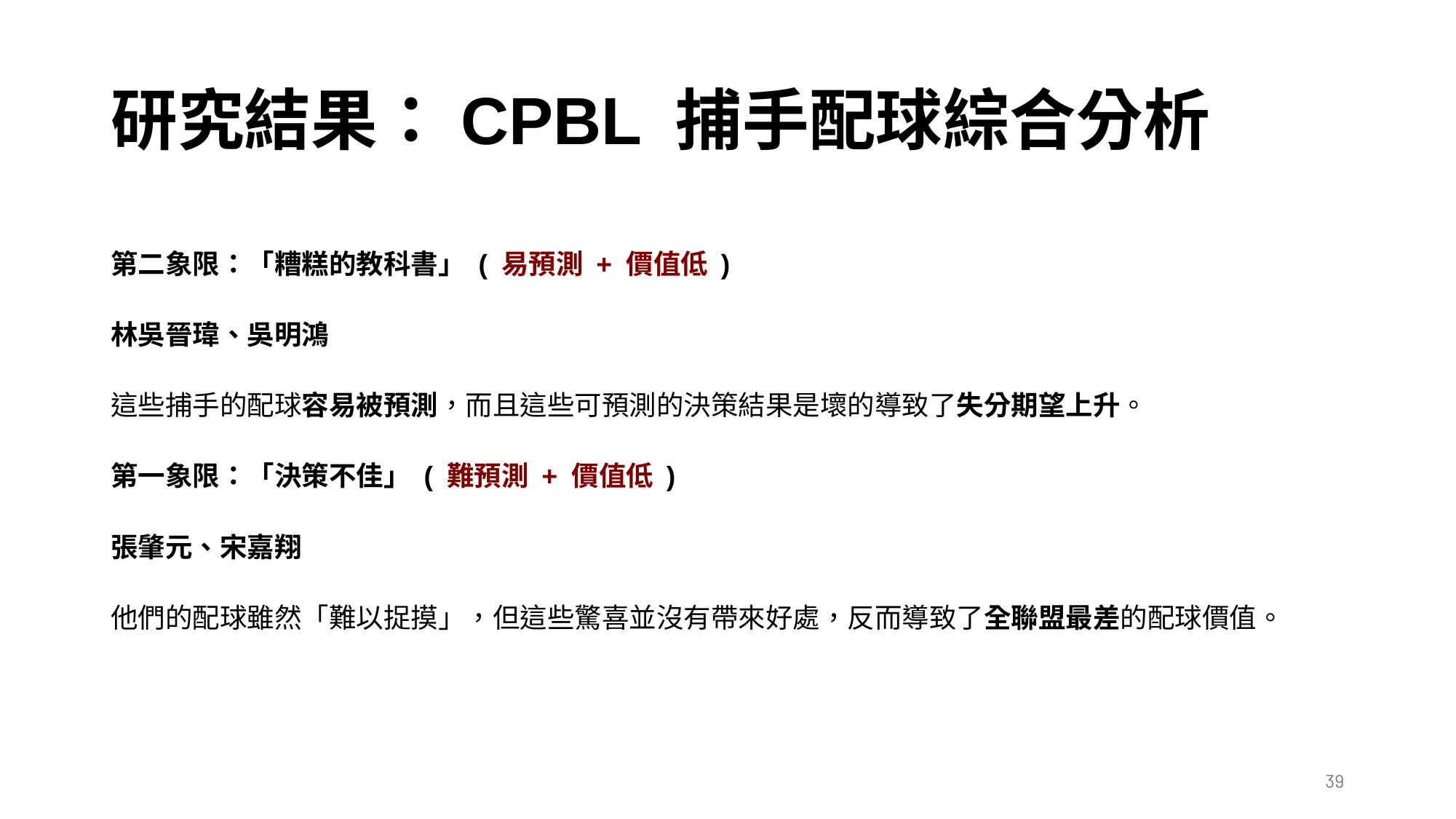

# 研究結果：CPBL 捕手配球綜合分析
第二象限：「糟糕的教科書」 ( 易預測 + 價值低 )
林吳晉瑋、吳明鴻
這些捕手的配球容易被預測，而且這些可預測的決策結果是壞的導致了失分期望上升。
第一象限：「決策不佳」 ( 難預測 + 價值低 )
張肇元、宋嘉翔
他們的配球雖然「難以捉摸」，但這些驚喜並沒有帶來好處，反而導致了全聯盟最差的配球價值。

39